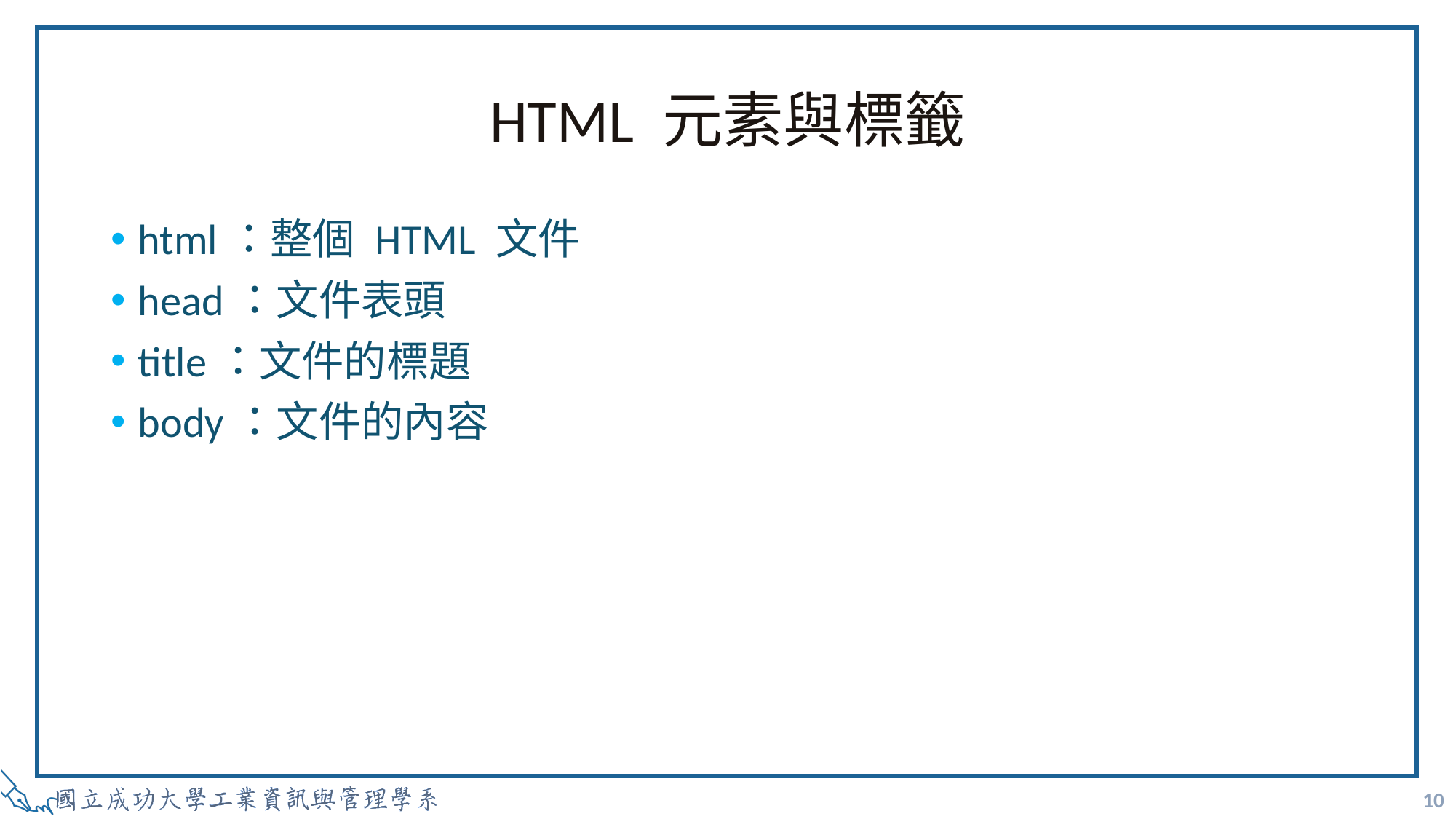

# HTML 元素與標籤
html：整個 HTML 文件
head：文件表頭
title：文件的標題
body：文件的內容
10